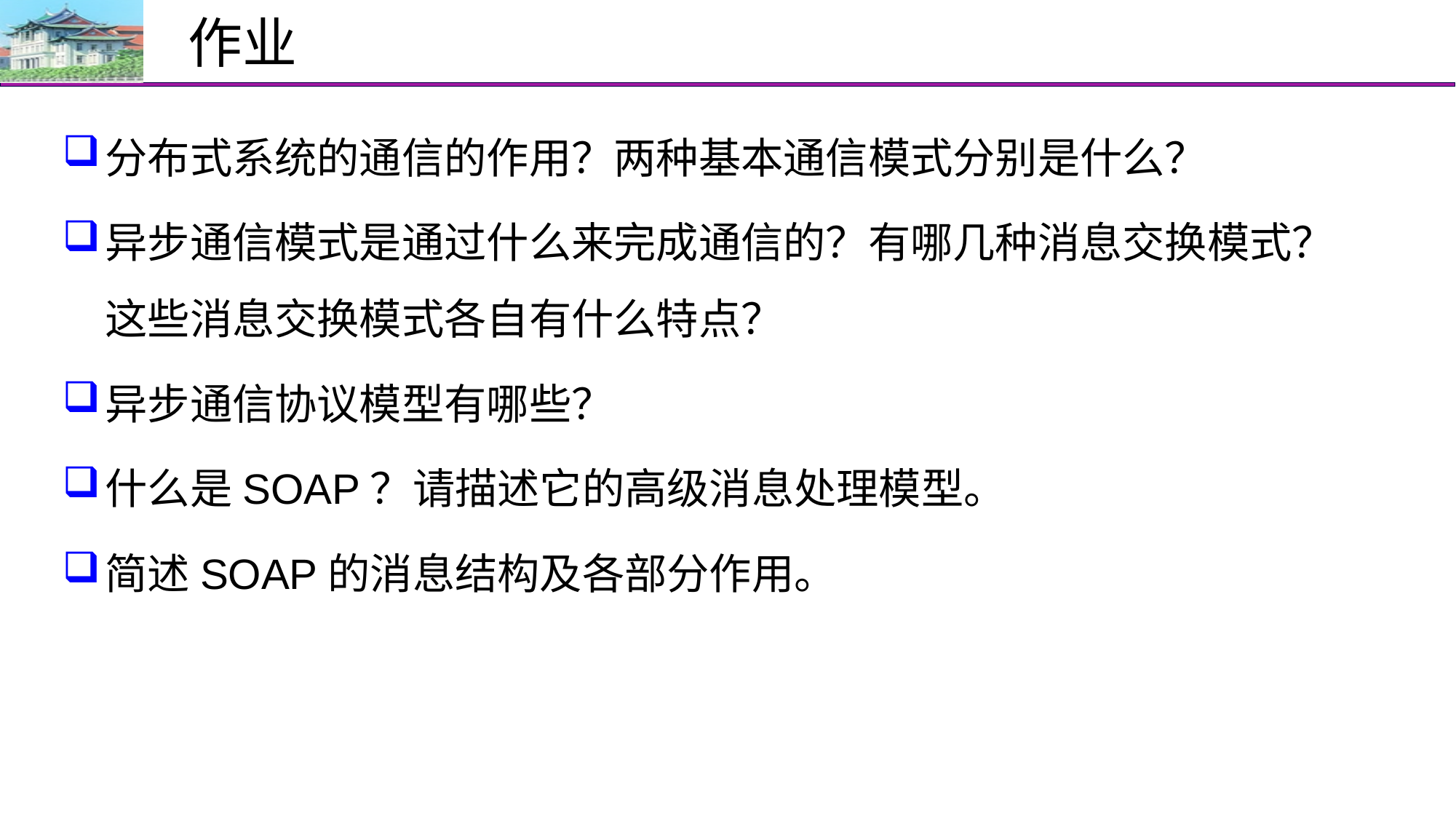

# 作业
分布式系统的通信的作用？两种基本通信模式分别是什么？
异步通信模式是通过什么来完成通信的？有哪几种消息交换模式？这些消息交换模式各自有什么特点？
异步通信协议模型有哪些？
什么是SOAP？请描述它的高级消息处理模型。
简述SOAP的消息结构及各部分作用。